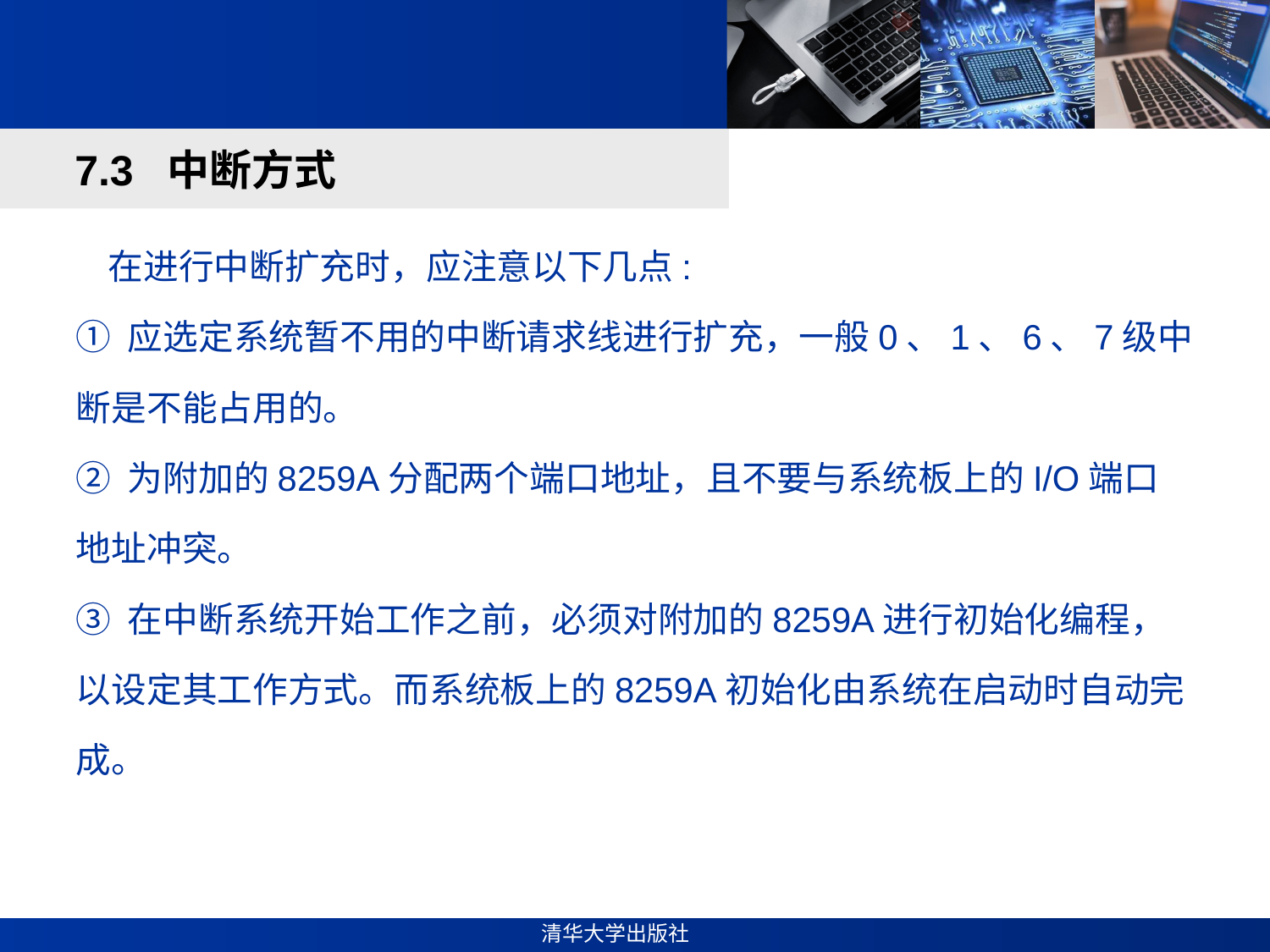

#
7.3  中断方式
   在进行中断扩充时，应注意以下几点:
① 应选定系统暂不用的中断请求线进行扩充，一般0、1、6、7级中断是不能占用的。
② 为附加的8259A分配两个端口地址，且不要与系统板上的I/O端口地址冲突。
③ 在中断系统开始工作之前，必须对附加的8259A进行初始化编程，以设定其工作方式。而系统板上的8259A初始化由系统在启动时自动完成。